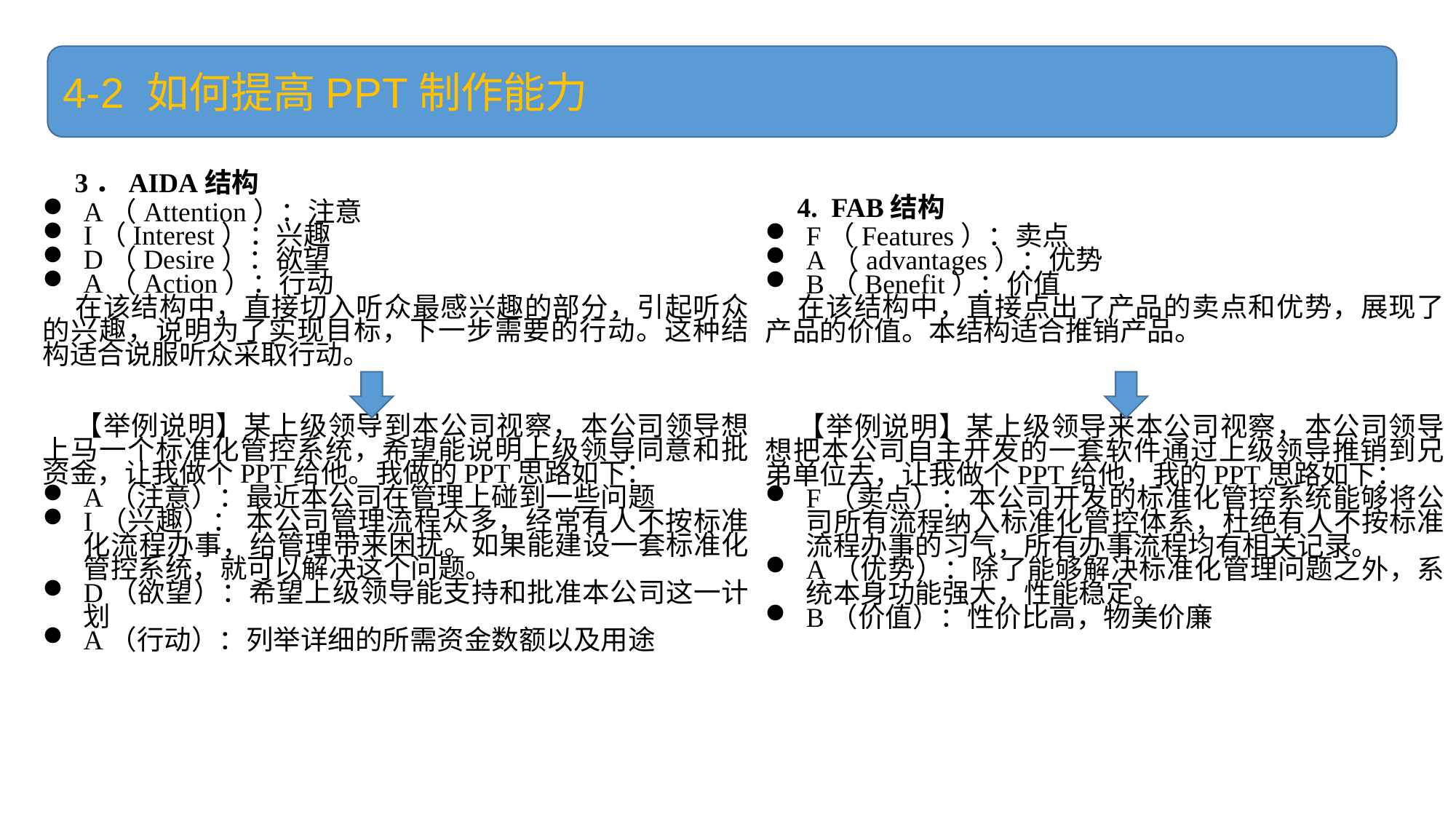

4-2 如何提高PPT制作能力
3．AIDA结构
A（Attention）：注意
I（Interest）：兴趣
D（Desire）：欲望
A（Action）：行动
在该结构中，直接切入听众最感兴趣的部分，引起听众的兴趣，说明为了实现目标，下一步需要的行动。这种结构适合说服听众采取行动。

【举例说明】某上级领导到本公司视察，本公司领导想上马一个标准化管控系统，希望能说明上级领导同意和批资金，让我做个PPT给他。我做的PPT思路如下：
A（注意）：最近本公司在管理上碰到一些问题
I（兴趣）： 本公司管理流程众多，经常有人不按标准化流程办事，给管理带来困扰。如果能建设一套标准化管控系统，就可以解决这个问题。
D（欲望）：希望上级领导能支持和批准本公司这一计划
A（行动）：列举详细的所需资金数额以及用途
4.  FAB结构
F（Features）：卖点
A（advantages）：优势
B（Benefit）：价值
在该结构中，直接点出了产品的卖点和优势，展现了产品的价值。本结构适合推销产品。

【举例说明】某上级领导来本公司视察，本公司领导想把本公司自主开发的一套软件通过上级领导推销到兄弟单位去，让我做个PPT给他，我的PPT思路如下：
F（卖点）：本公司开发的标准化管控系统能够将公司所有流程纳入标准化管控体系，杜绝有人不按标准流程办事的习气，所有办事流程均有相关记录。
A（优势）：除了能够解决标准化管理问题之外，系统本身功能强大，性能稳定。
B（价值）：性价比高，物美价廉